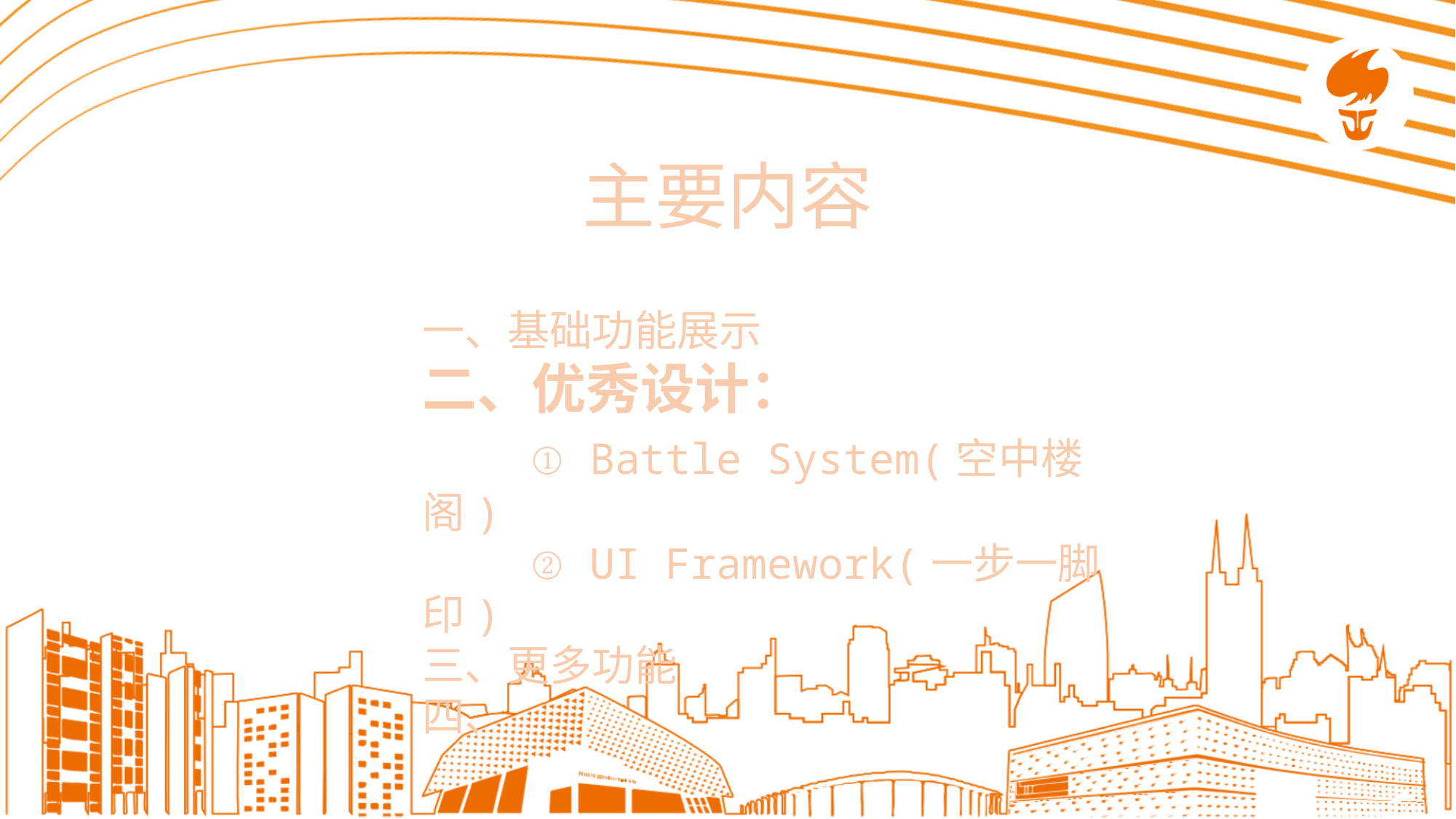

主要内容

一、基础功能展示
二、优秀设计：
	① Battle System(空中楼阁)
	② UI Framework(一步一脚印)
三、更多功能
四、